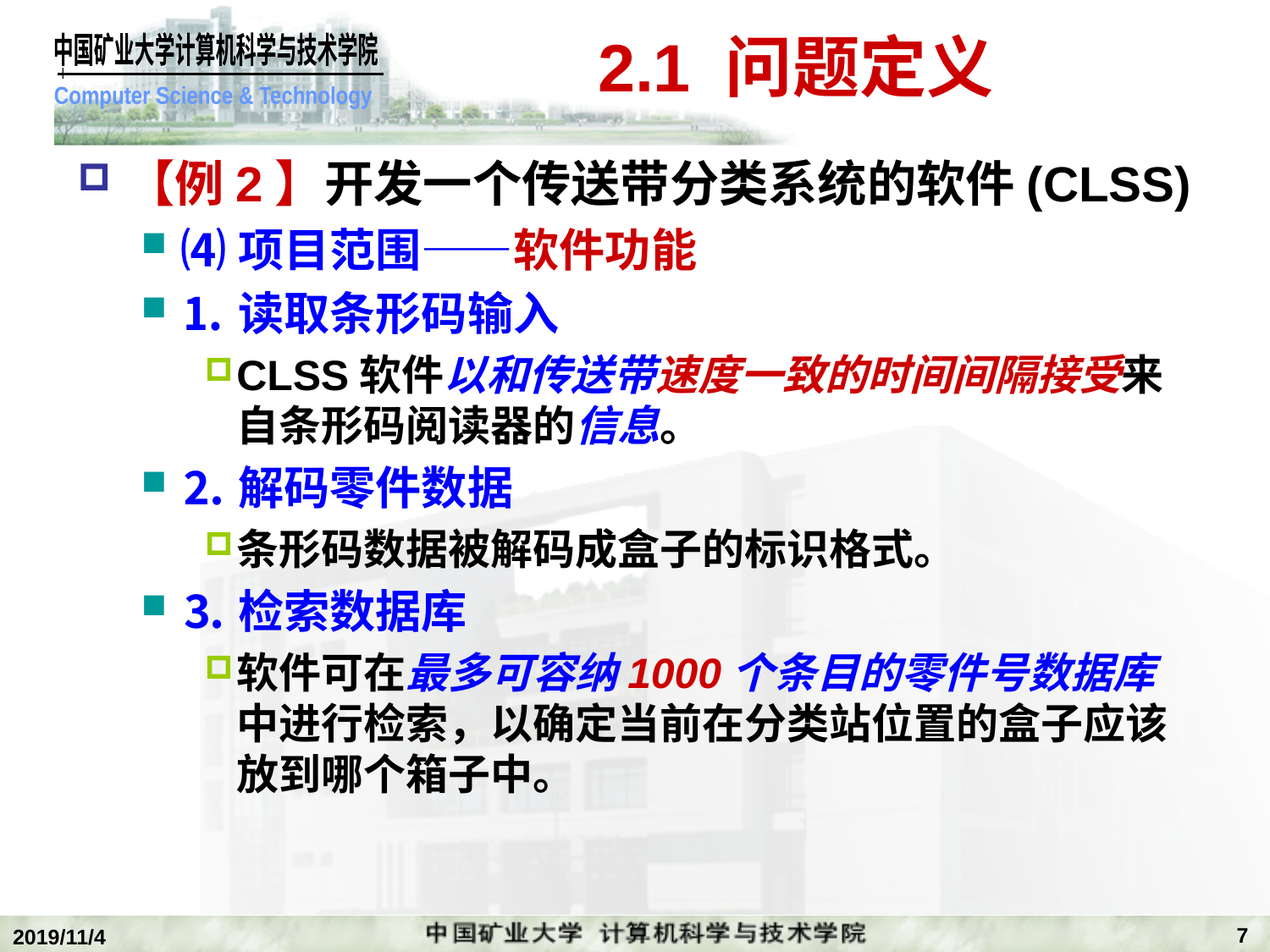

# 2.1 问题定义
【例2】开发一个传送带分类系统的软件(CLSS)
⑷项目范围——软件功能
⒈读取条形码输入
CLSS软件以和传送带速度一致的时间间隔接受来自条形码阅读器的信息。
⒉解码零件数据
条形码数据被解码成盒子的标识格式。
⒊检索数据库
软件可在最多可容纳1000个条目的零件号数据库中进行检索，以确定当前在分类站位置的盒子应该放到哪个箱子中。
7
2019/11/4